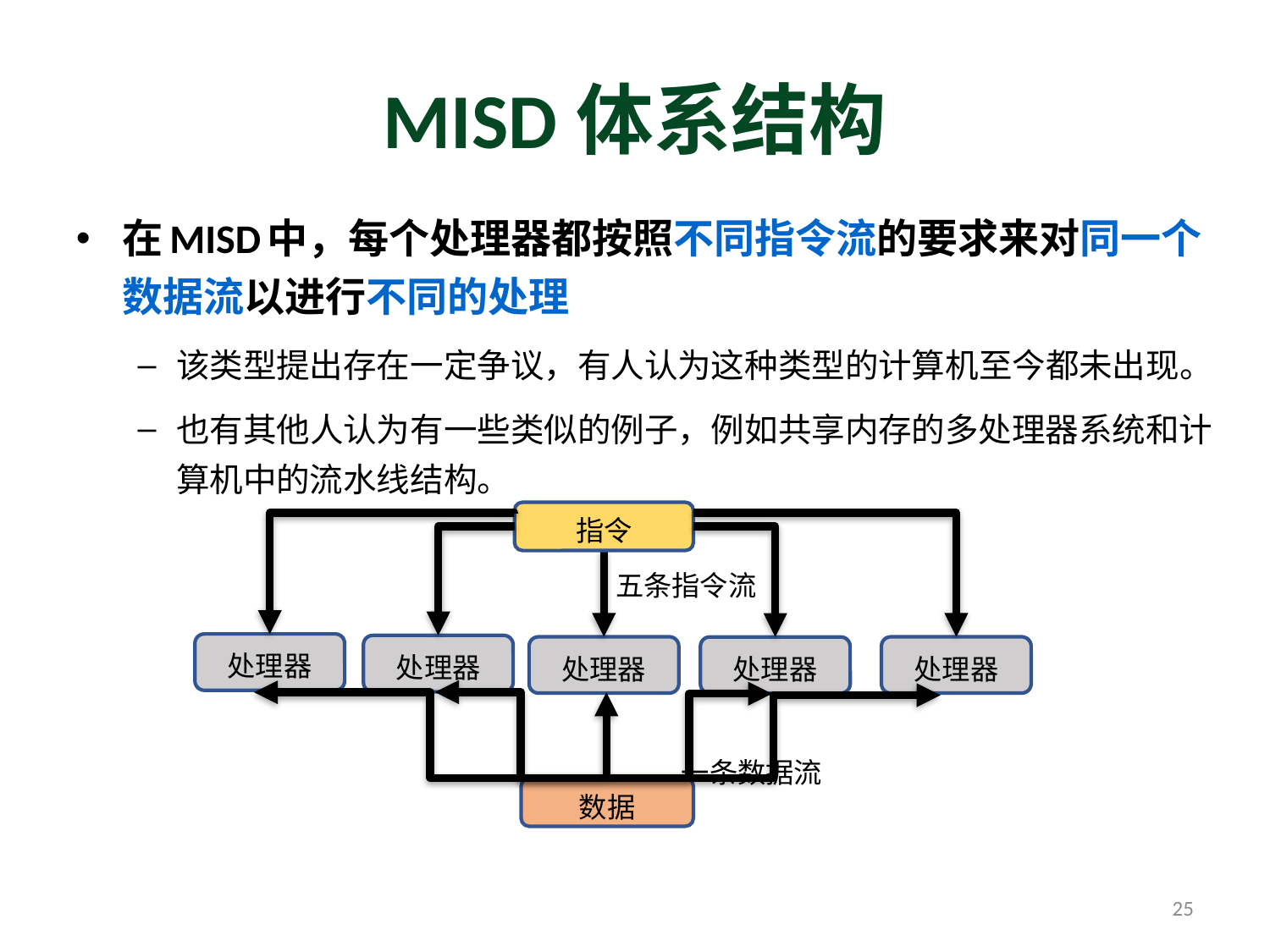

# MISD体系结构
在MISD中，每个处理器都按照不同指令流的要求来对同一个数据流以进行不同的处理
该类型提出存在一定争议，有人认为这种类型的计算机至今都未出现。
也有其他人认为有一些类似的例子，例如共享内存的多处理器系统和计算机中的流水线结构。

指令
五条指令流

处理器

处理器

处理器

处理器

处理器
一条数据流

数据
25